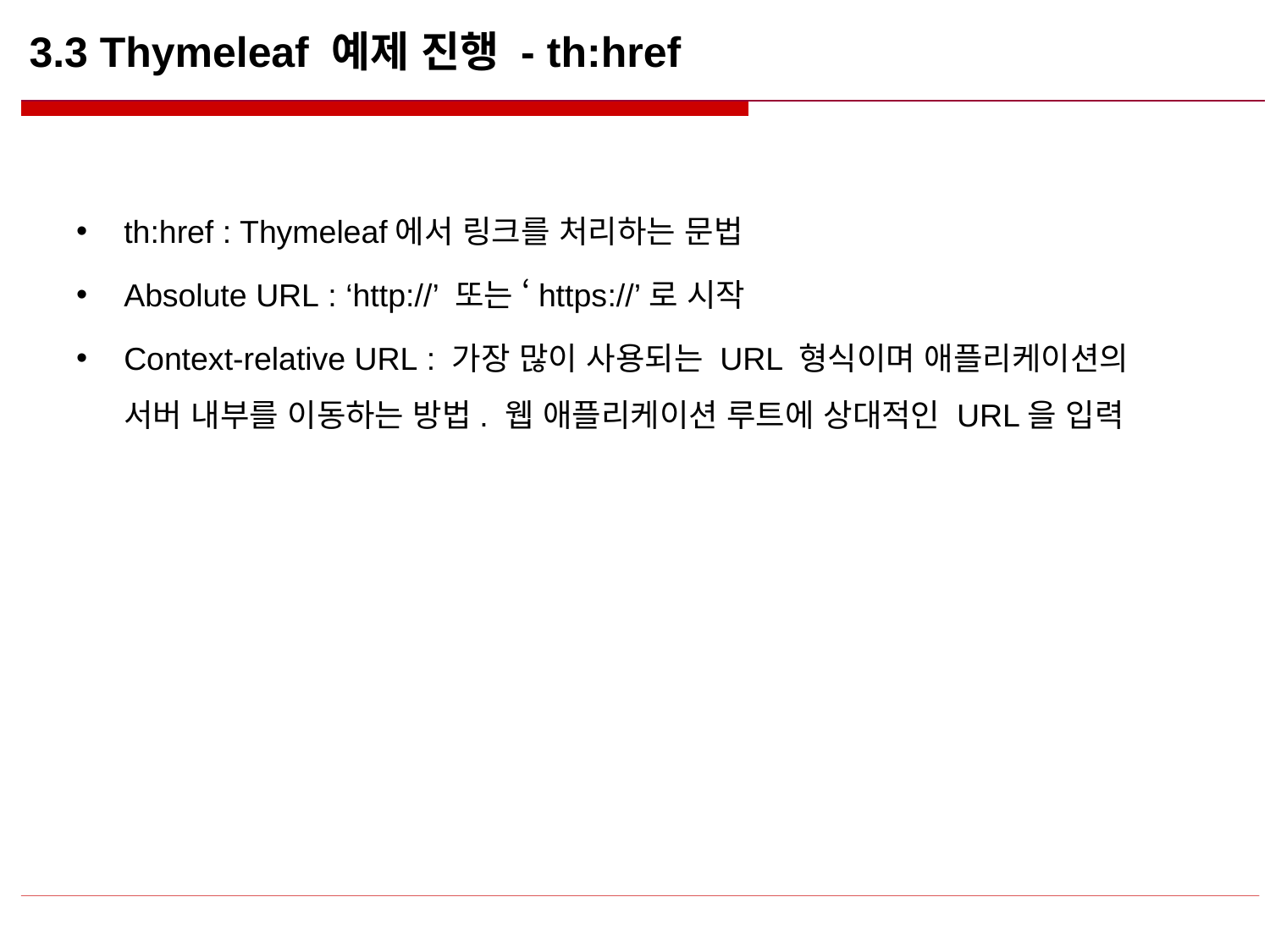

# 3.3 Thymeleaf 예제 진행 - th:href
th:href : Thymeleaf에서 링크를 처리하는 문법
Absolute URL : ‘http://’ 또는 ‘https://’로 시작
Context-relative URL : 가장 많이 사용되는 URL 형식이며 애플리케이션의 서버 내부를 이동하는 방법. 웹 애플리케이션 루트에 상대적인 URL을 입력